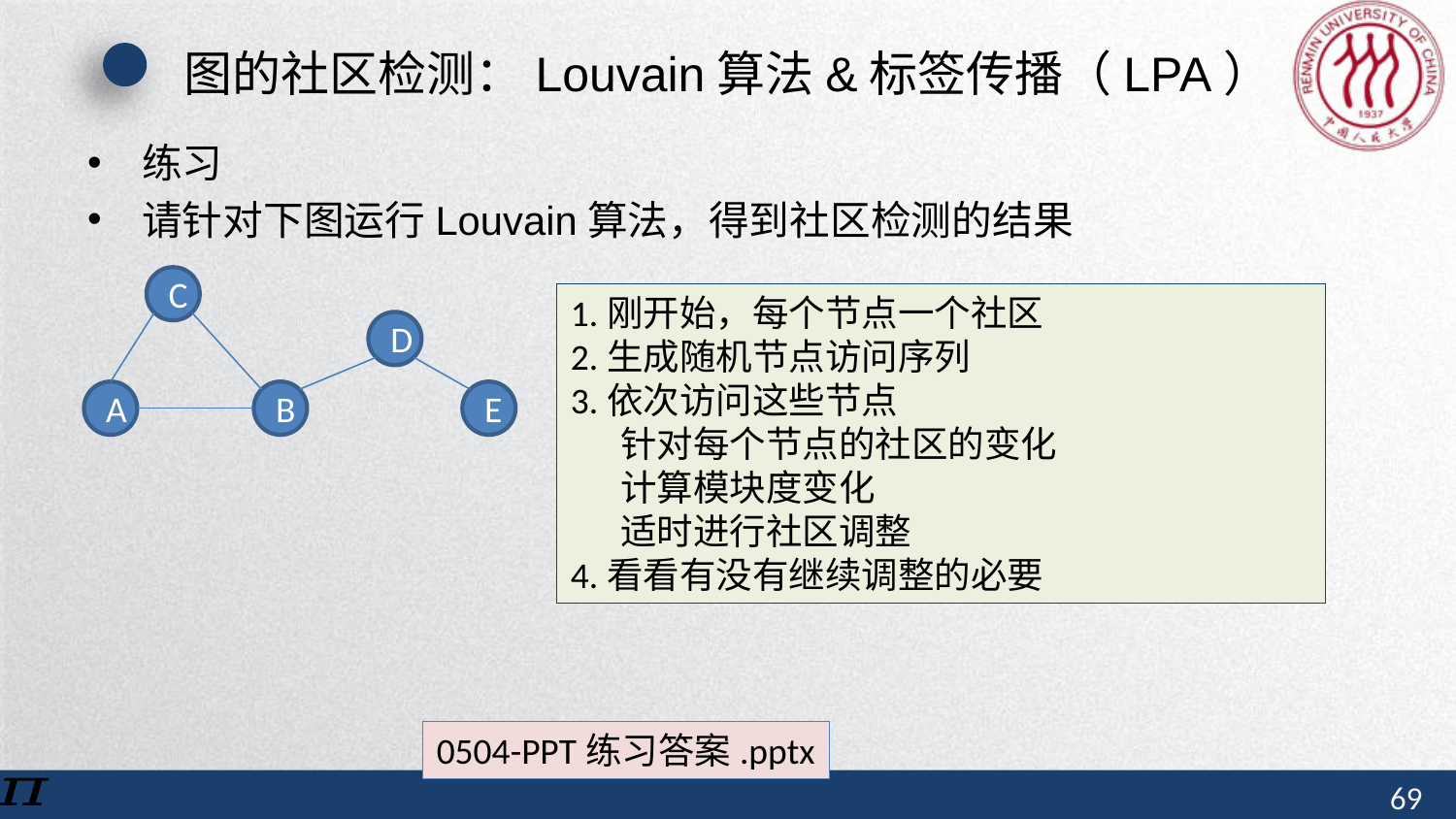

# 图的社区检测：Louvain算法&标签传播（LPA）
练习
请针对下图运行Louvain算法，得到社区检测的结果

C
D
A
B
E
1.刚开始，每个节点一个社区
2.生成随机节点访问序列
3.依次访问这些节点
     针对每个节点的社区的变化
     计算模块度变化
     适时进行社区调整
4.看看有没有继续调整的必要
0504-PPT练习答案.pptx